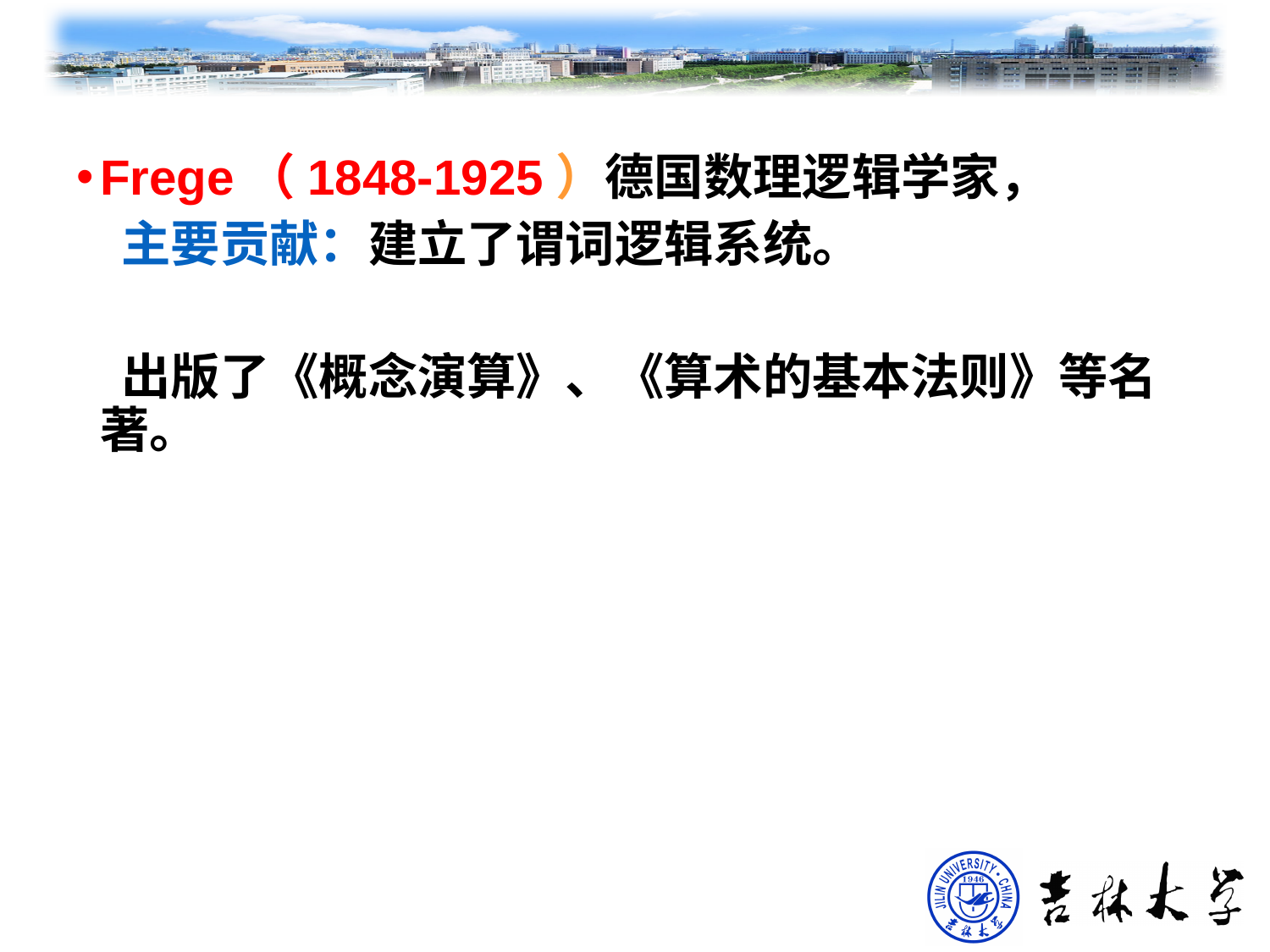

Frege（1848-1925）德国数理逻辑学家，
   主要贡献：建立了谓词逻辑系统。

   出版了《概念演算》、《算术的基本法则》等名著。